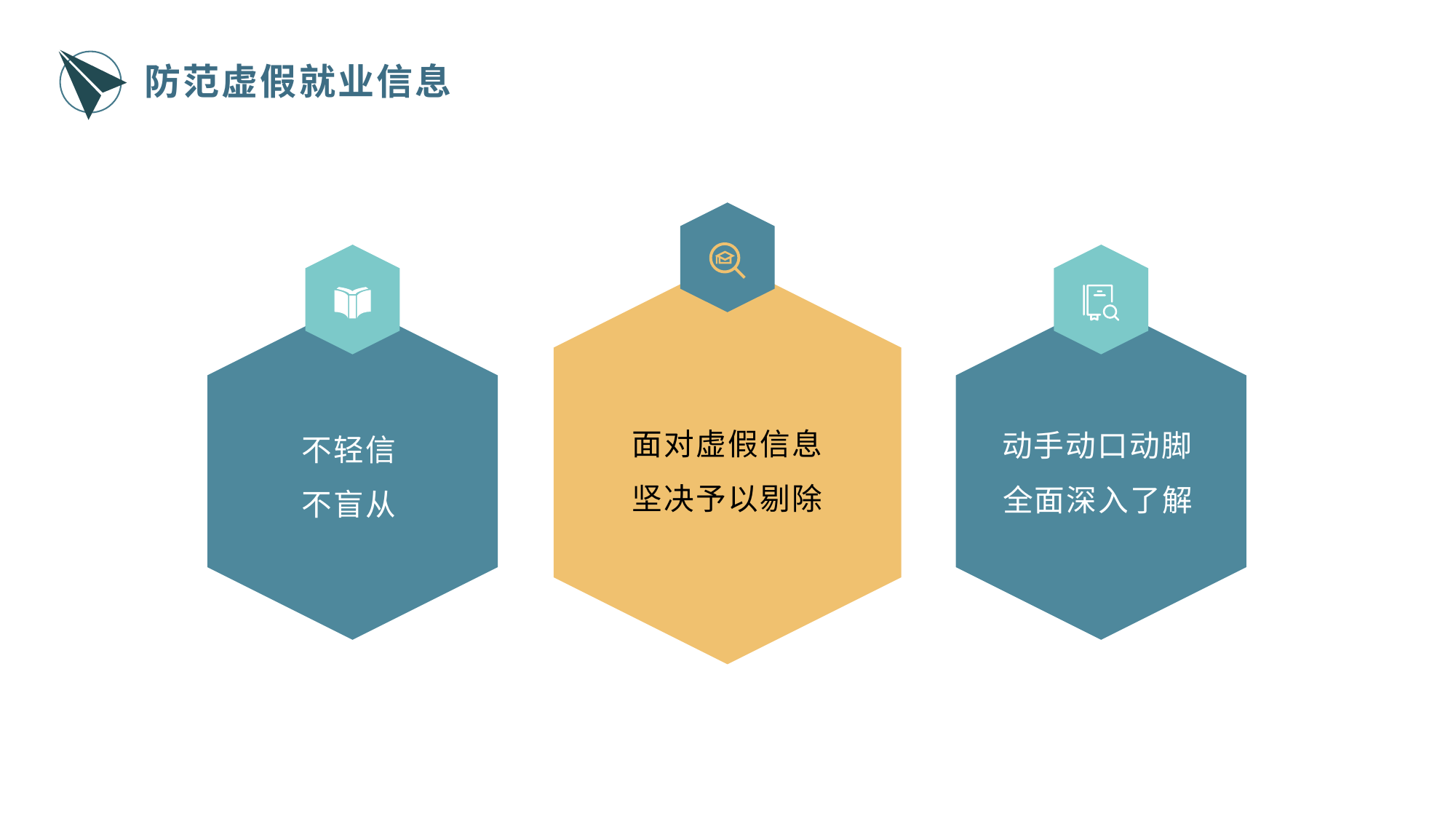

防范虚假就业信息

面对虚假信息
坚决予以剔除

不轻信
不盲从

动手动口动脚全面深入了解